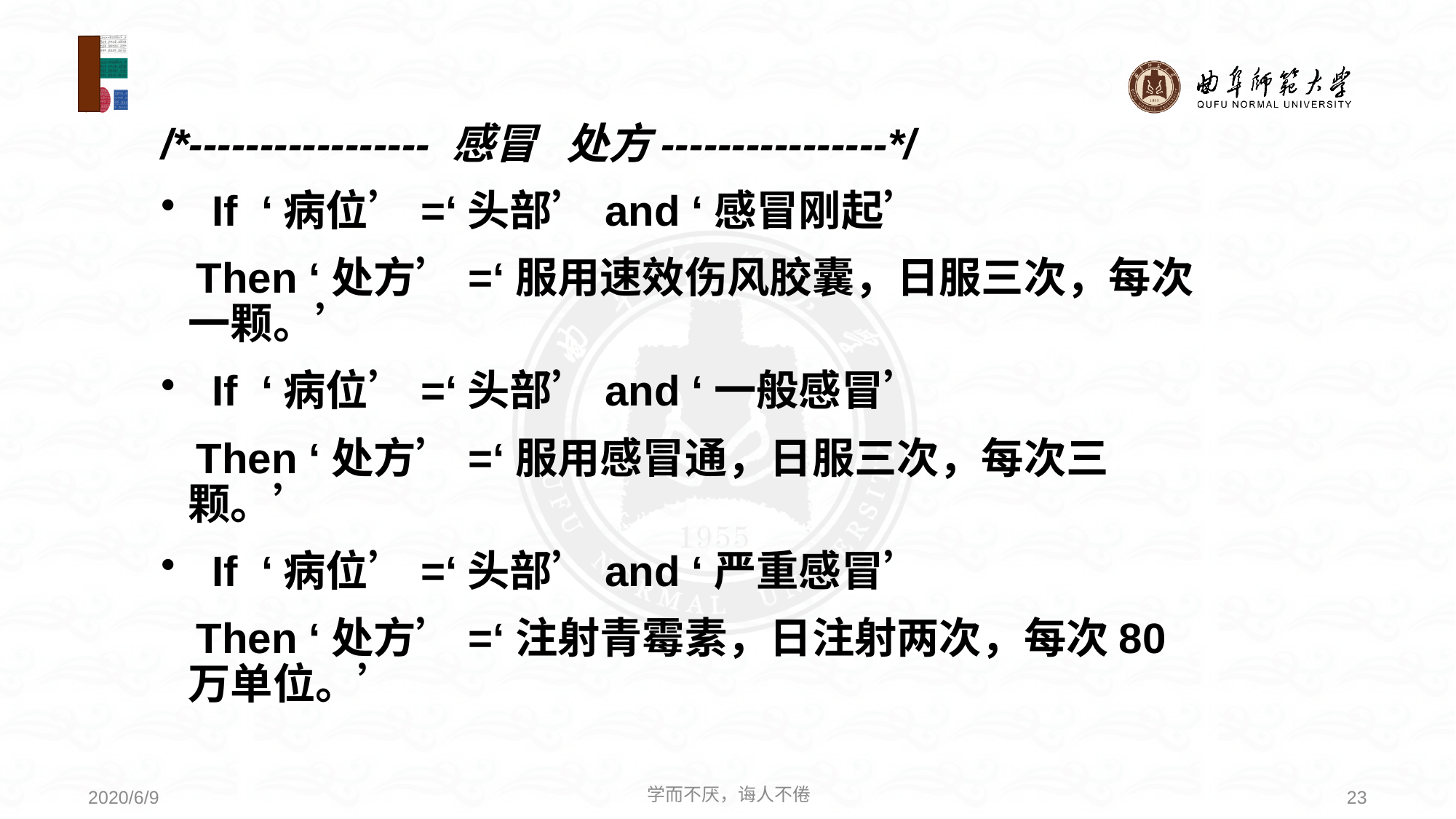

/*----------------- 感冒   处方----------------*/
  If  ‘病位’=‘头部’and ‘感冒刚起’
   Then ‘处方’=‘服用速效伤风胶囊，日服三次，每次一颗。’
  If  ‘病位’=‘头部’and ‘一般感冒’
   Then ‘处方’=‘服用感冒通，日服三次，每次三颗。’
  If  ‘病位’=‘头部’and ‘严重感冒’
   Then ‘处方’=‘注射青霉素，日注射两次，每次80万单位。’
学而不厌，诲人不倦
23
2020/6/9